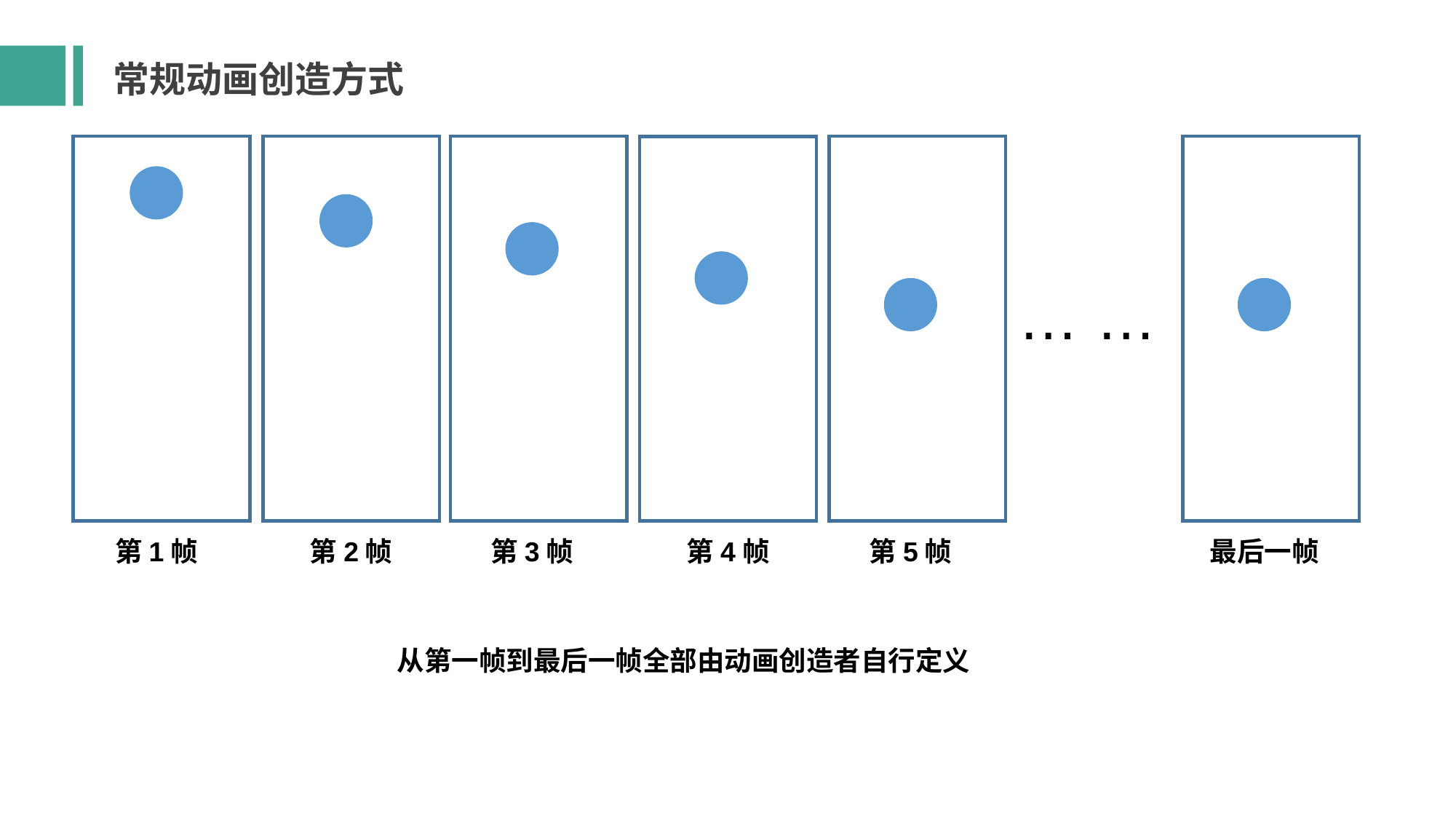

常规动画创造方式

… …

第1帧
第2帧
第3帧
第4帧
第5帧
最后一帧
从第一帧到最后一帧全部由动画创造者自行定义